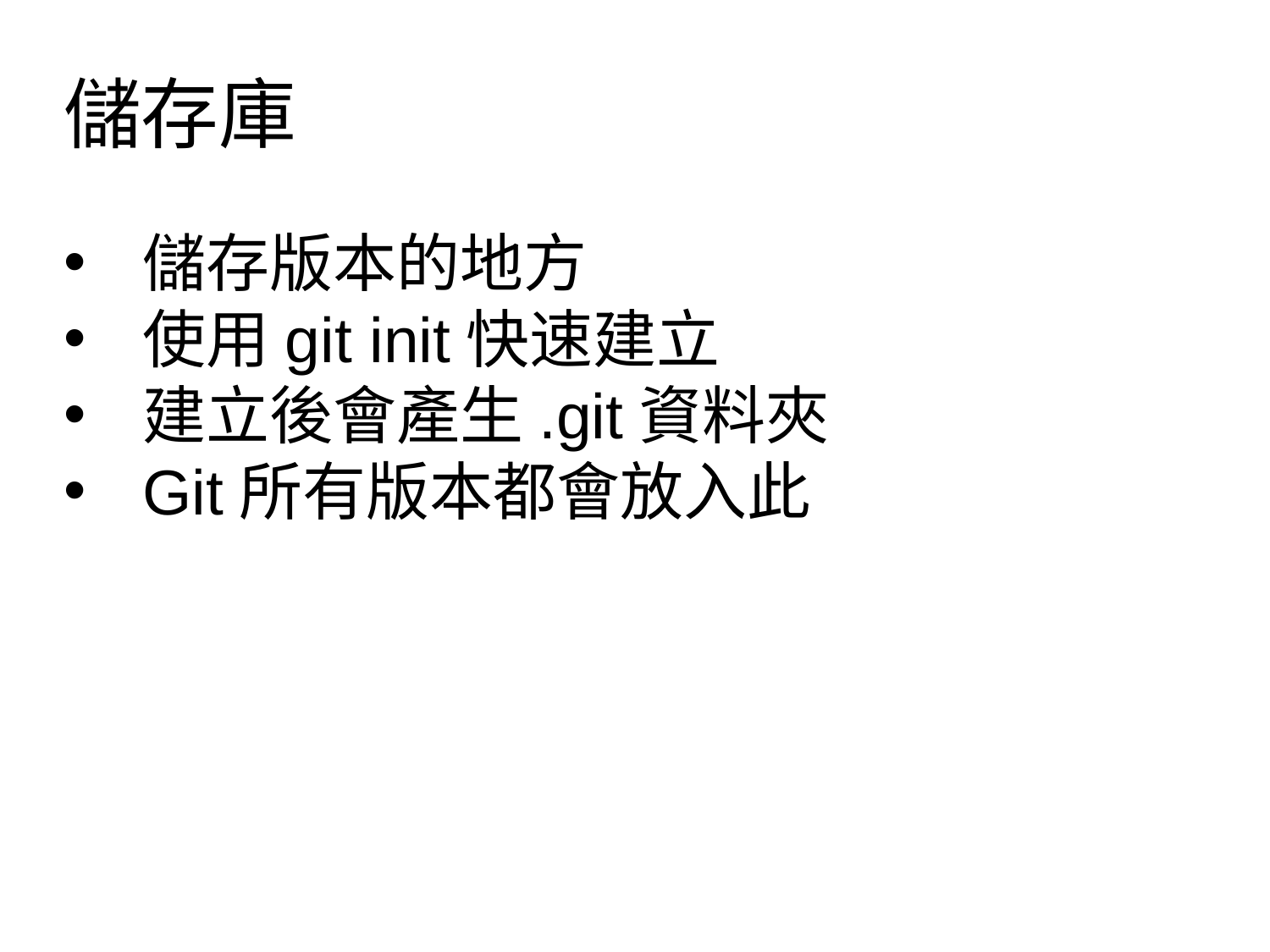

儲存庫
儲存版本的地方
使用git init快速建立
建立後會產生.git資料夾
Git所有版本都會放入此